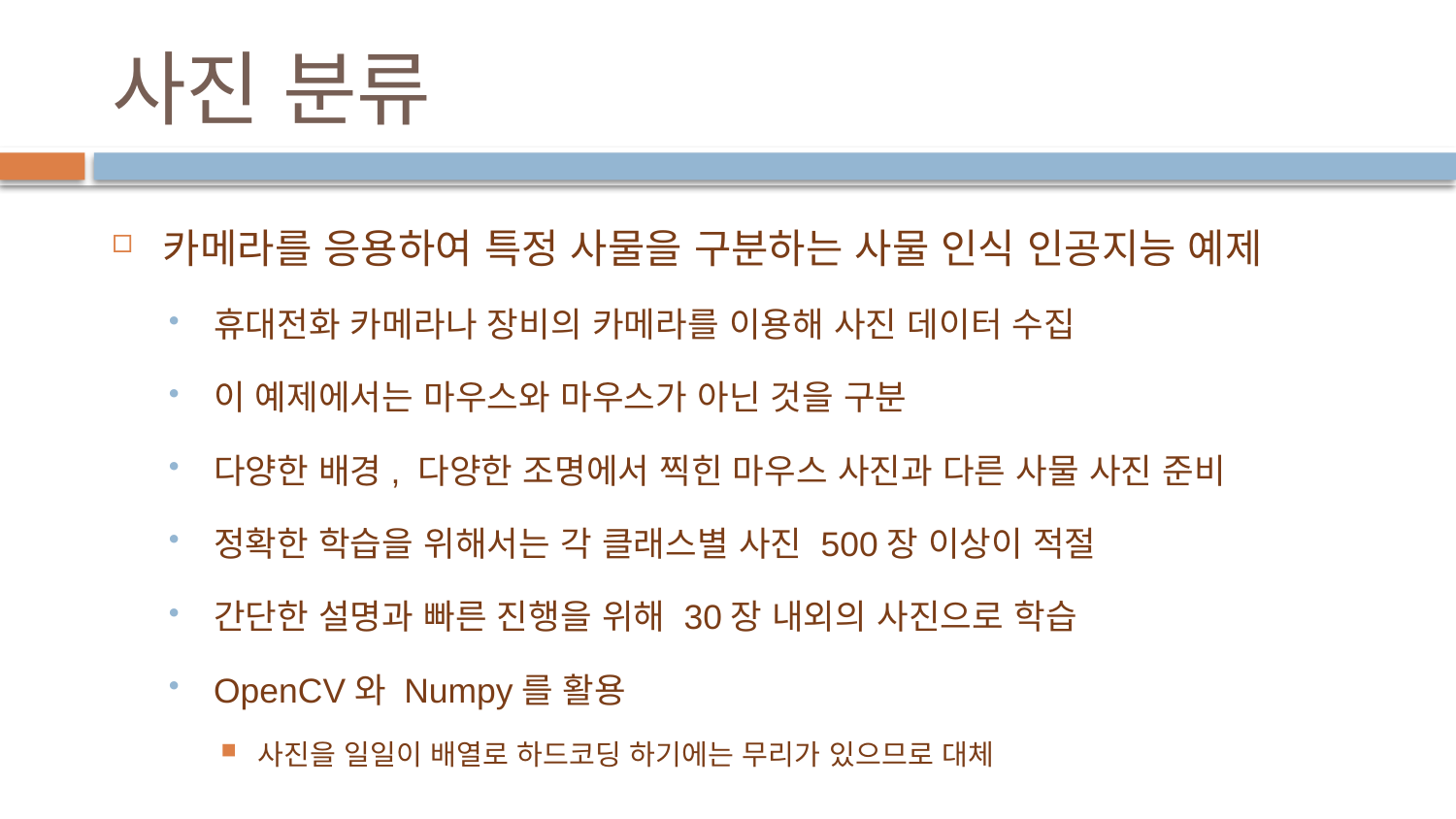

# 사진 분류
카메라를 응용하여 특정 사물을 구분하는 사물 인식 인공지능 예제
휴대전화 카메라나 장비의 카메라를 이용해 사진 데이터 수집
이 예제에서는 마우스와 마우스가 아닌 것을 구분
다양한 배경, 다양한 조명에서 찍힌 마우스 사진과 다른 사물 사진 준비
정확한 학습을 위해서는 각 클래스별 사진 500장 이상이 적절
간단한 설명과 빠른 진행을 위해 30장 내외의 사진으로 학습
OpenCV와 Numpy를 활용
사진을 일일이 배열로 하드코딩 하기에는 무리가 있으므로 대체